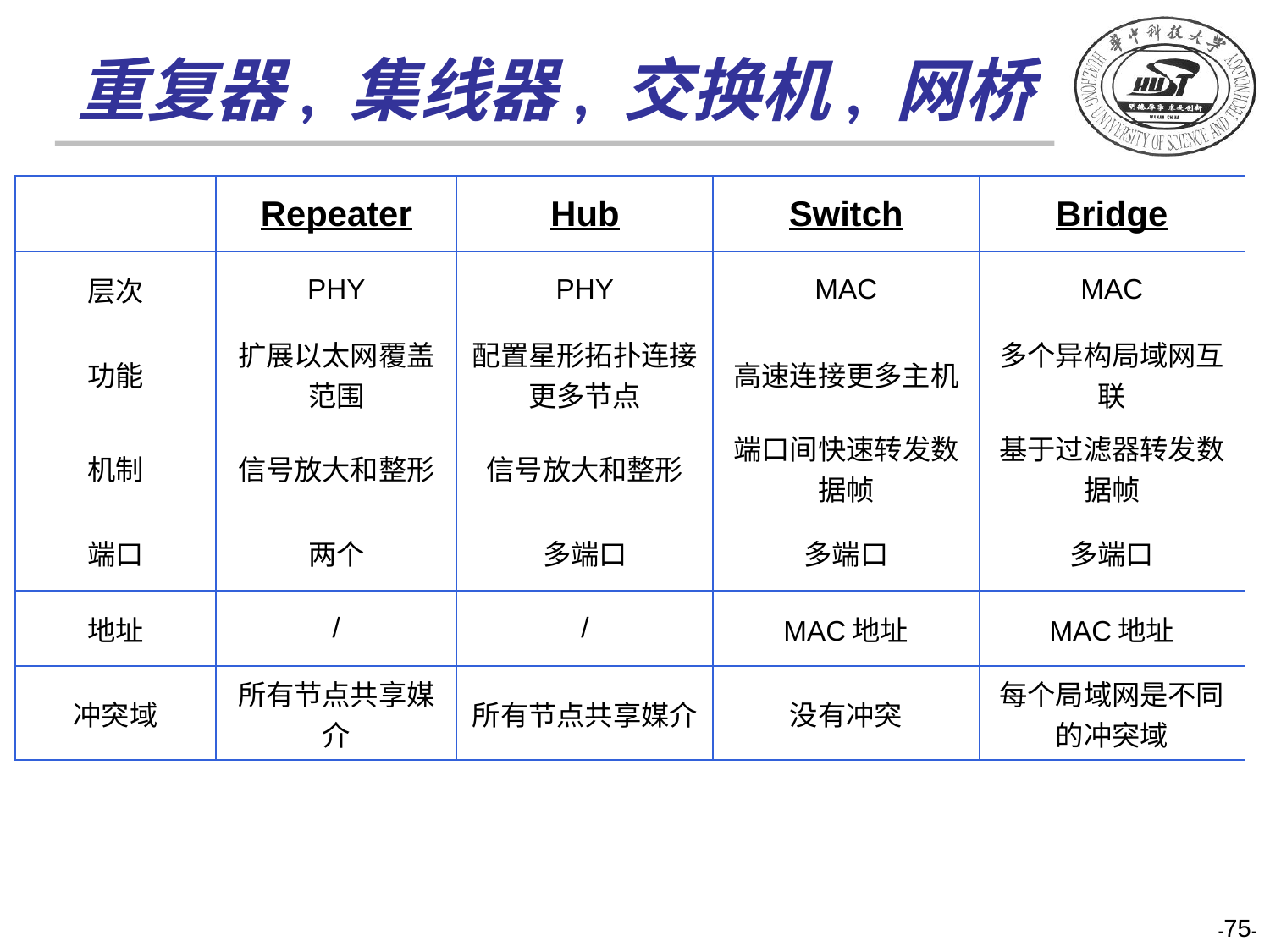

# 重复器, 集线器, 交换机, 网桥
|  | Repeater | Hub | Switch | Bridge |
| --- | --- | --- | --- | --- |
| 层次 | PHY | PHY | MAC | MAC |
| 功能 | 扩展以太网覆盖范围 | 配置星形拓扑连接更多节点 | 高速连接更多主机 | 多个异构局域网互联 |
| 机制 | 信号放大和整形 | 信号放大和整形 | 端口间快速转发数据帧 | 基于过滤器转发数据帧 |
| 端口 | 两个 | 多端口 | 多端口 | 多端口 |
| 地址 | / | / | MAC地址 | MAC地址 |
| 冲突域 | 所有节点共享媒介 | 所有节点共享媒介 | 没有冲突 | 每个局域网是不同的冲突域 |
-75-